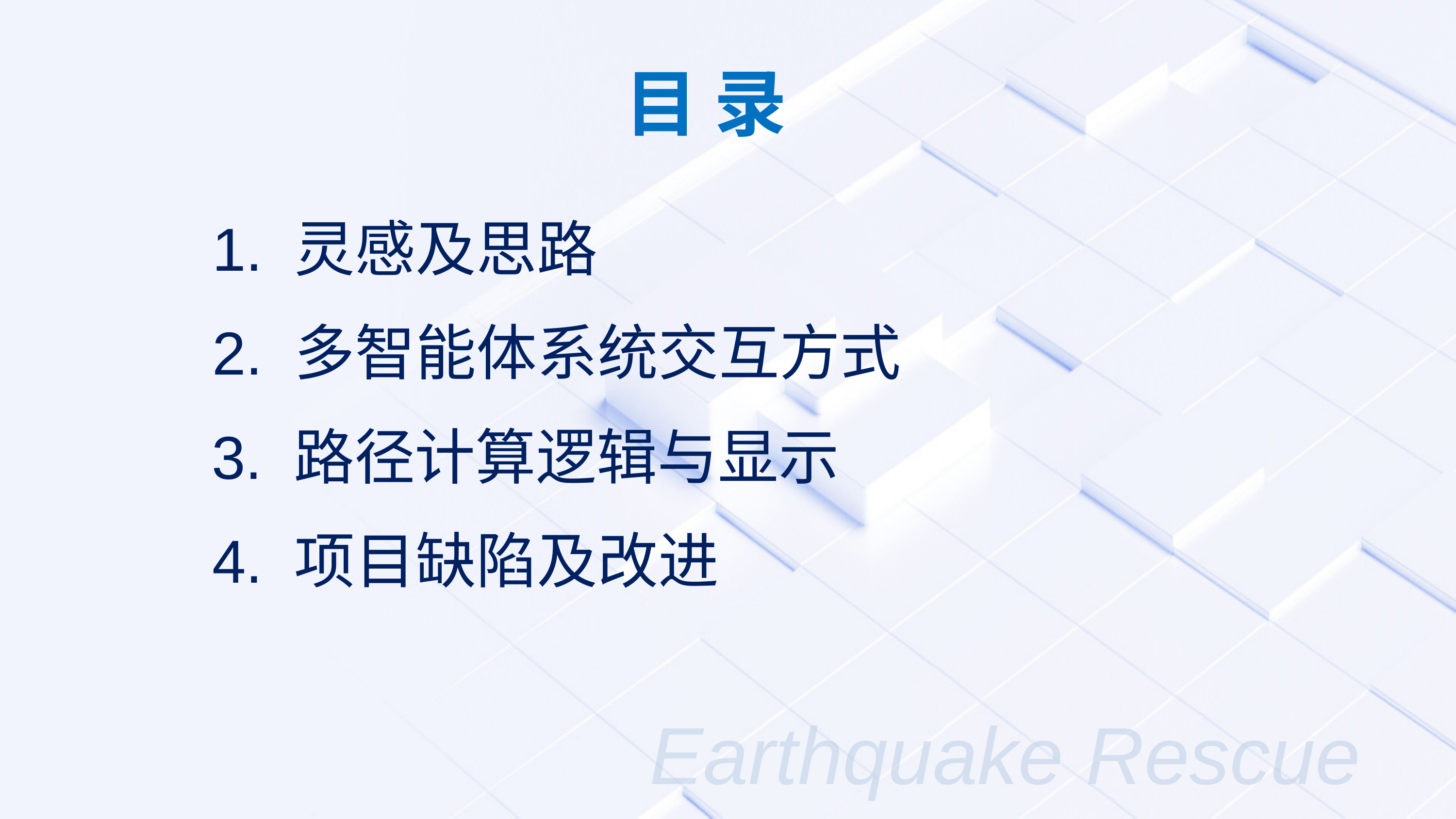

目 录
1. 灵感及思路
2. 多智能体系统交互方式
3. 路径计算逻辑与显示
4. 项目缺陷及改进
Earthquake Rescue